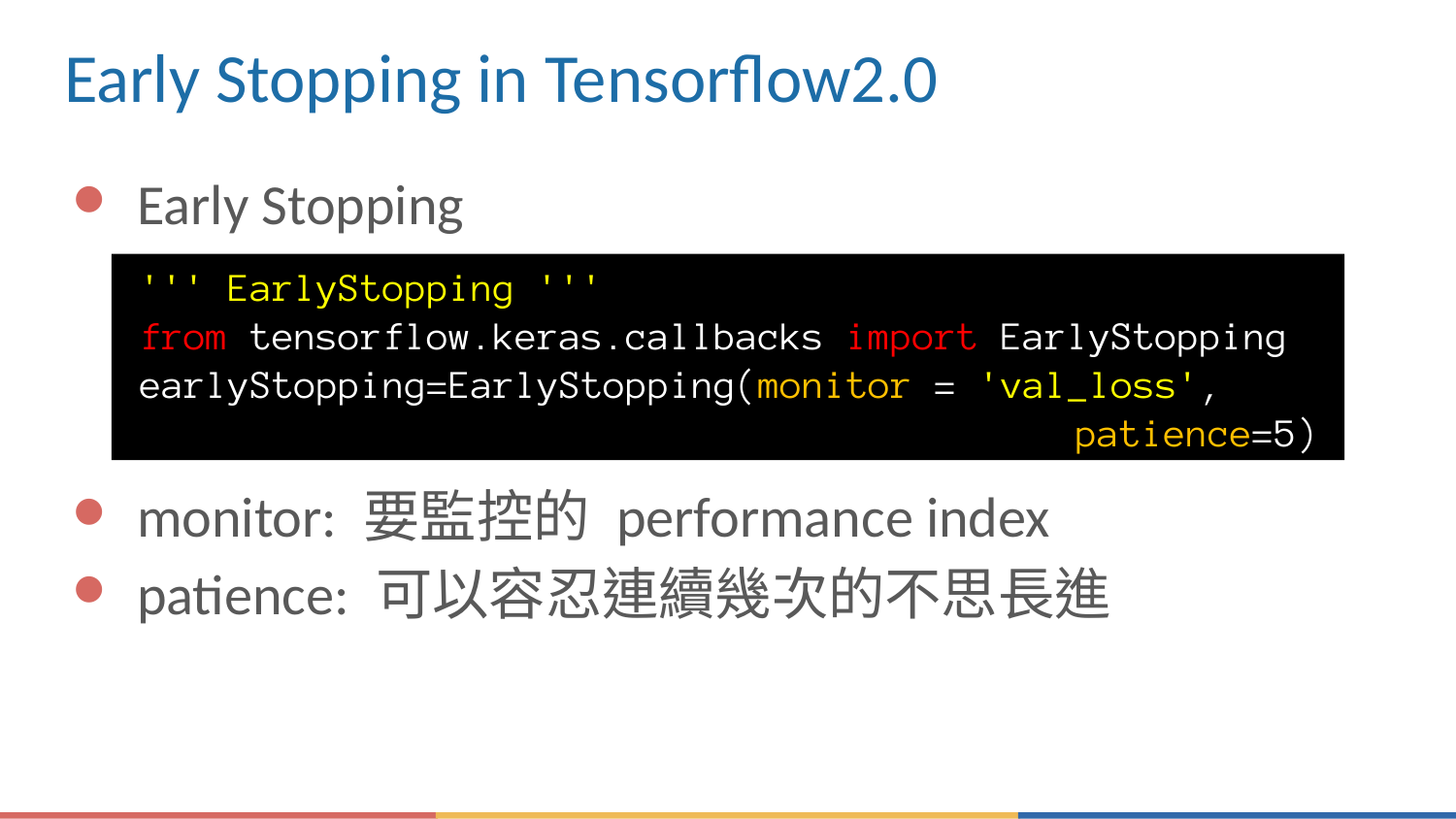

# Early Stopping in Tensorflow2.0
Early Stopping

monitor: 要監控的 performance index
patience: 可以容忍連續幾次的不思長進

''' EarlyStopping '''
from tensorflow.keras.callbacks import EarlyStopping
earlyStopping=EarlyStopping(monitor = 'val_loss',
				                patience=5)